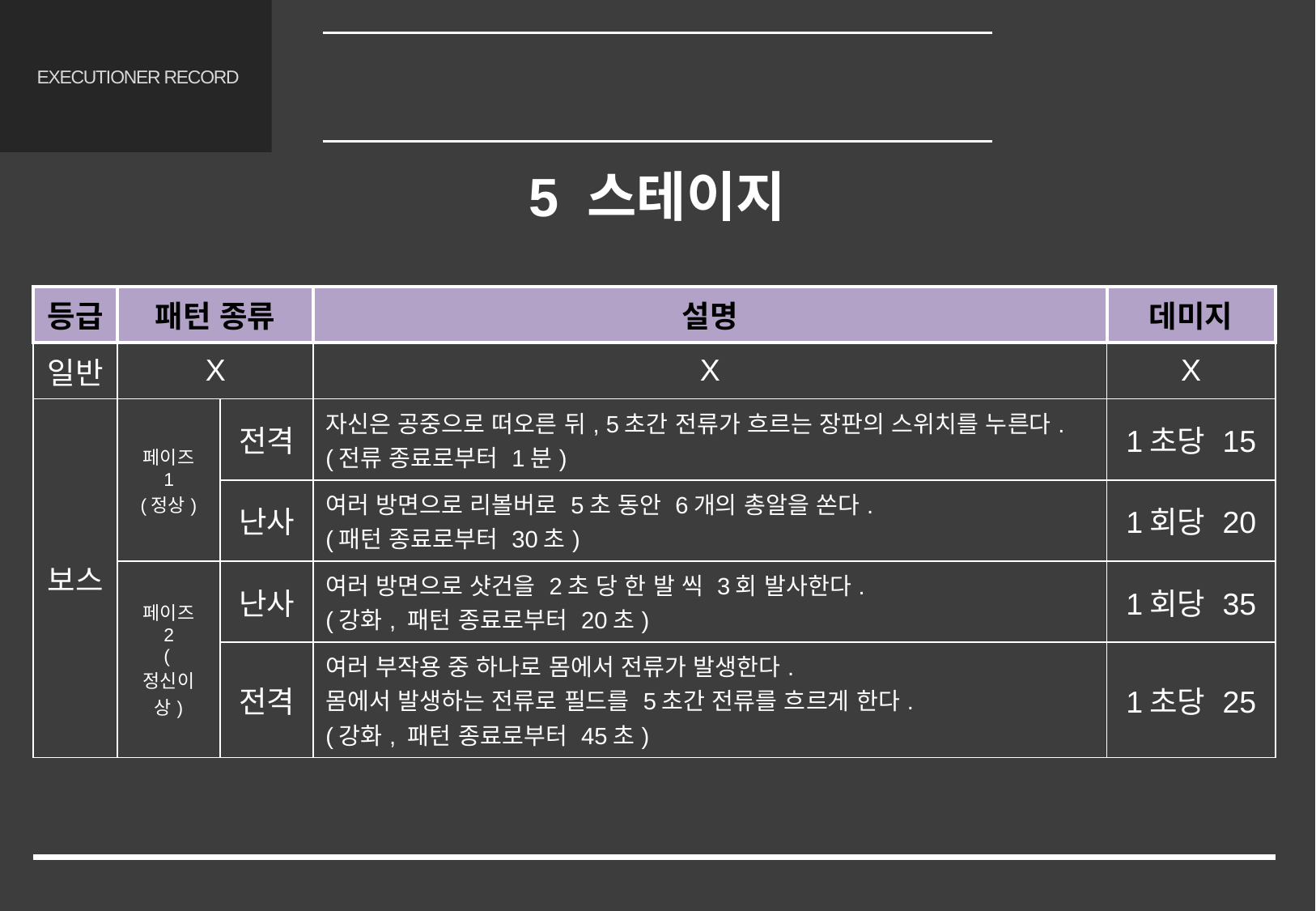

레벨 디자인
4.4 맵
# EXECUTIONER RECORD
5 스테이지
| 등급 | 패턴 종류 |  | 설명 | 데미지 |
| --- | --- | --- | --- | --- |
| 일반 | X |  | X | X |
| 보스 | 페이즈 1 (정상) | 전격 | 자신은 공중으로 떠오른 뒤, 5초간 전류가 흐르는 장판의 스위치를 누른다. (전류 종료로부터 1분) | 1초당 15 |
|  |  | 난사 | 여러 방면으로 리볼버로 5초 동안 6개의 총알을 쏜다. (패턴 종료로부터 30초) | 1회당 20 |
|  | 페이즈 2 (정신이상) | 난사 | 여러 방면으로 샷건을 2초 당 한 발 씩 3회 발사한다. (강화, 패턴 종료로부터 20초) | 1회당 35 |
|  |  | 전격 | 여러 부작용 중 하나로 몸에서 전류가 발생한다. 몸에서 발생하는 전류로 필드를 5초간 전류를 흐르게 한다. (강화, 패턴 종료로부터 45초) | 1초당 25 |
60/65